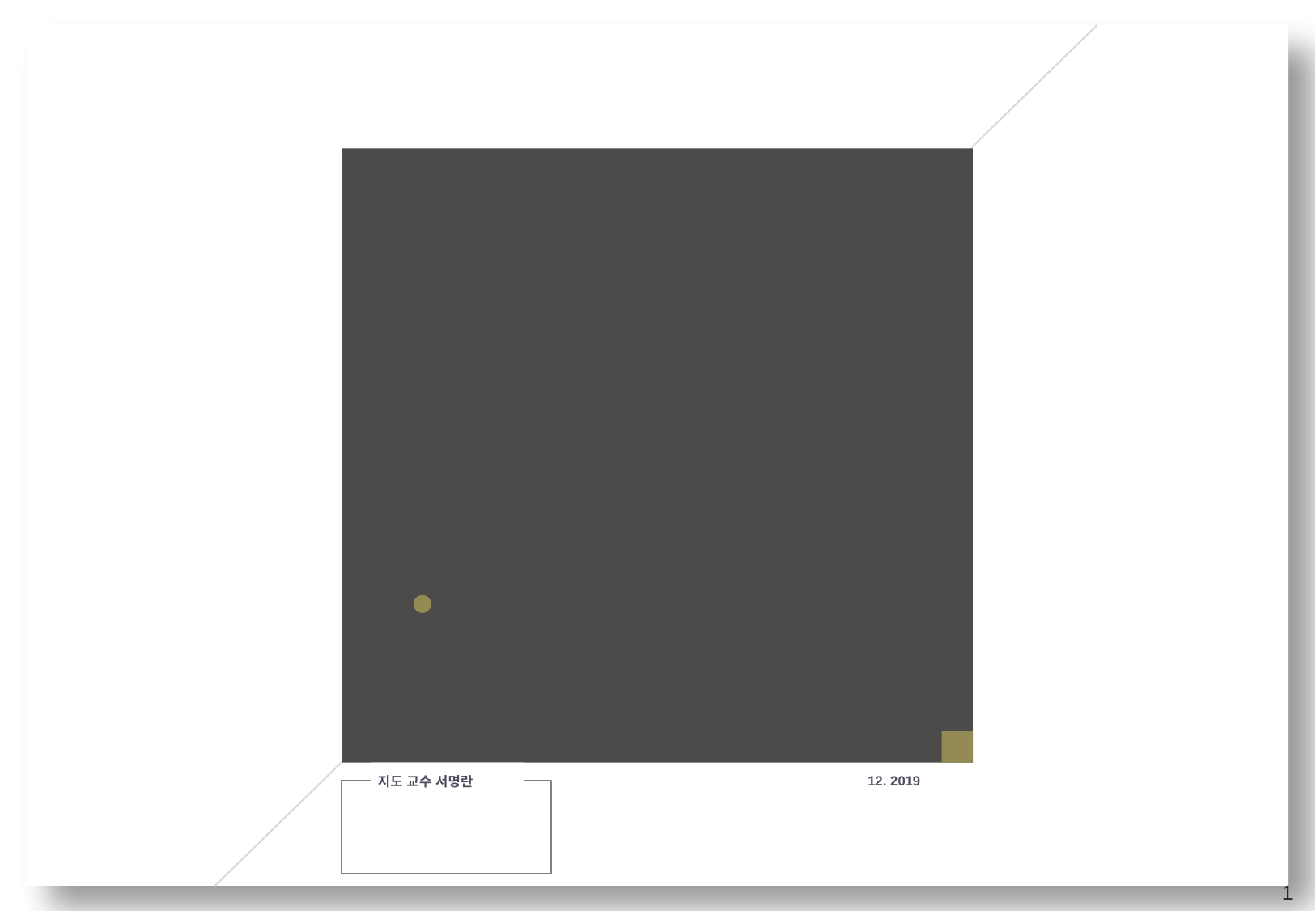

2014182015 박두환
2014182008 김동엽
2015182016 손채영
2020 종합 설계 기획 발표
FURY

12. 2019
 지도 교수 서명란

1